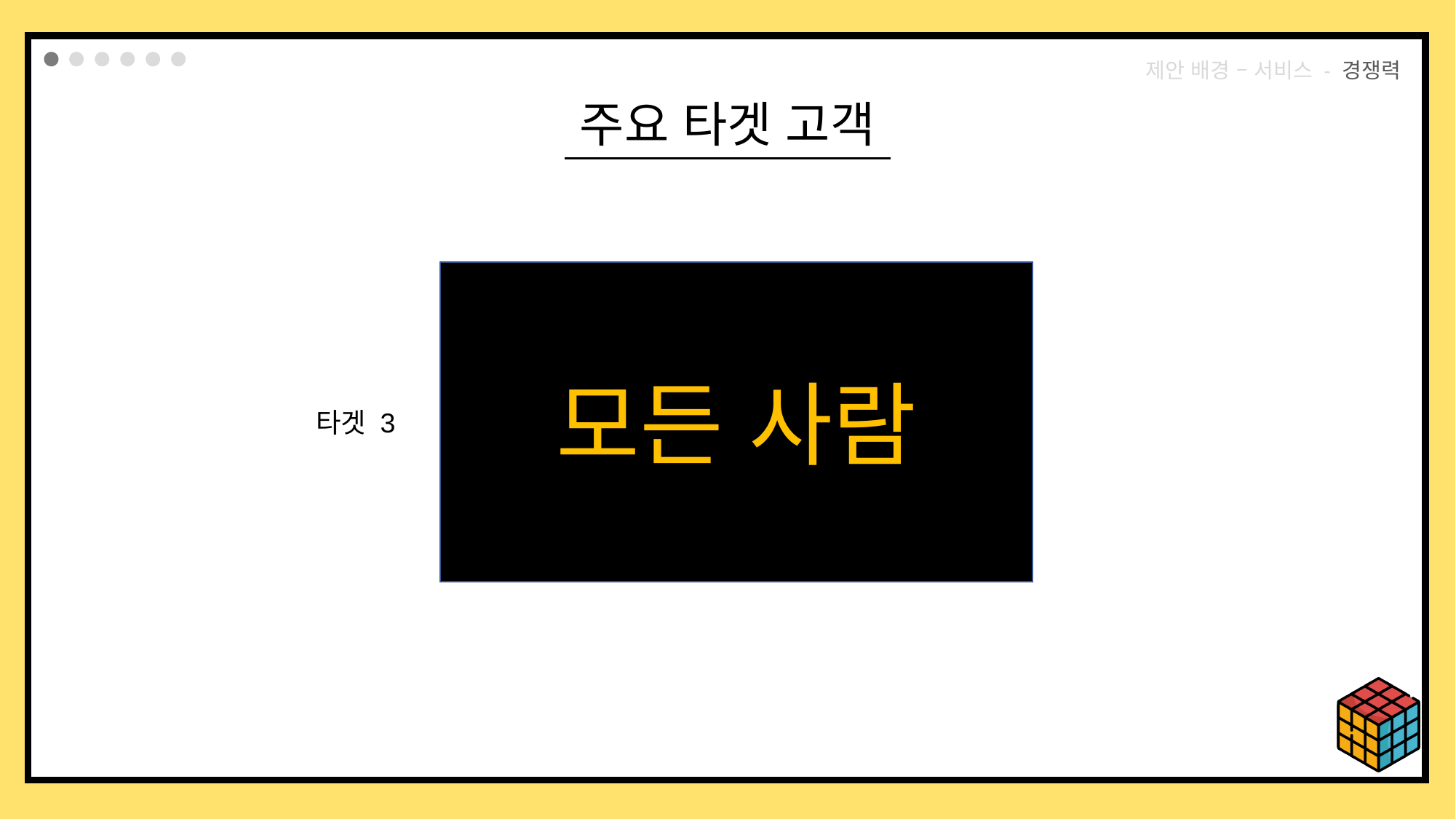

제안 배경 – 서비스 - 경쟁력
주요 타겟 고객
모든 사람
“모든 사람?”
타겟 3